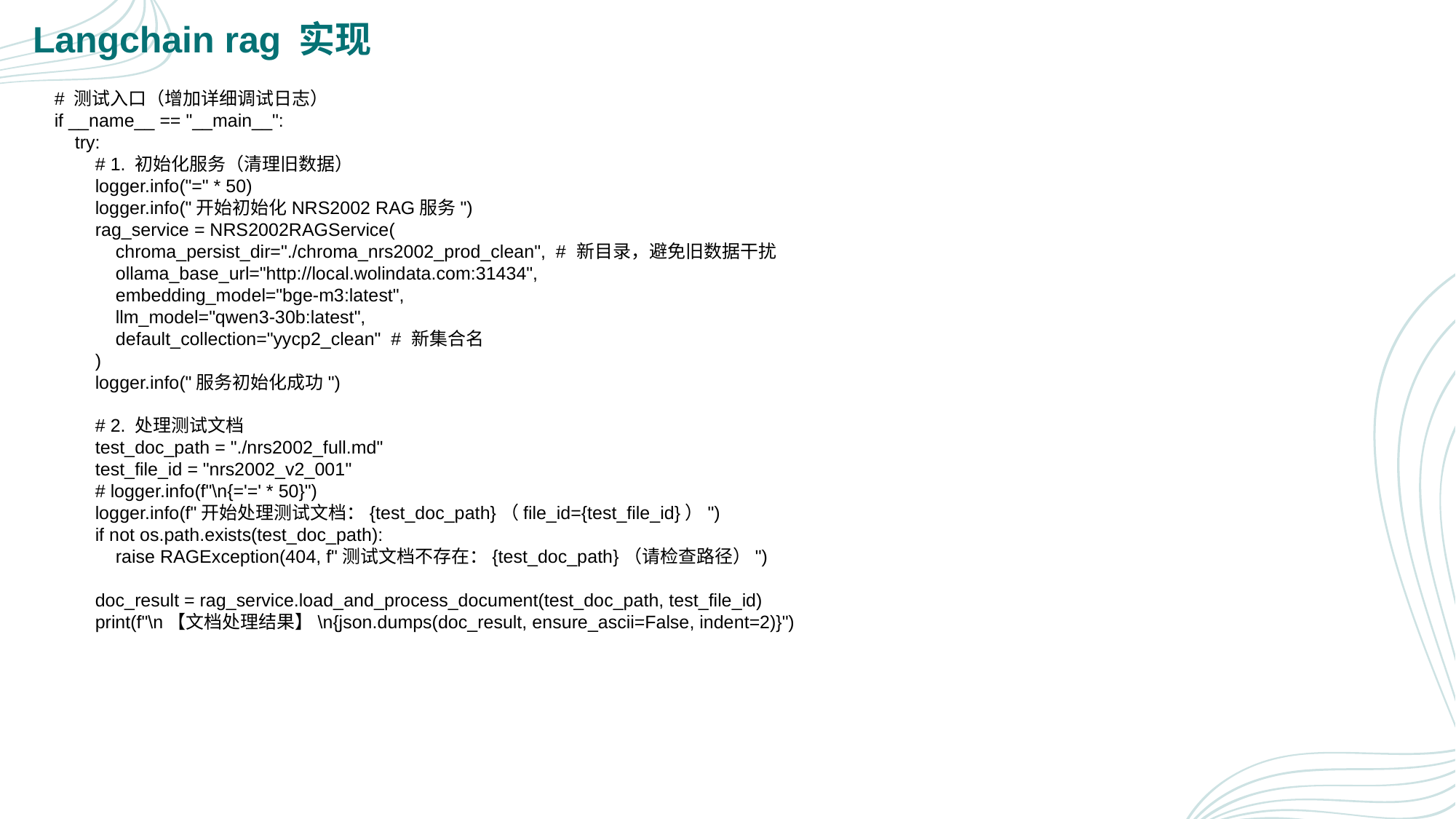

Langchain rag 实现

# 测试入口（增加详细调试日志）
if __name__ == "__main__":
    try:
        # 1. 初始化服务（清理旧数据）
        logger.info("=" * 50)
        logger.info("开始初始化NRS2002 RAG服务")
        rag_service = NRS2002RAGService(
            chroma_persist_dir="./chroma_nrs2002_prod_clean",  # 新目录，避免旧数据干扰
            ollama_base_url="http://local.wolindata.com:31434",
            embedding_model="bge-m3:latest",
            llm_model="qwen3-30b:latest",
            default_collection="yycp2_clean"  # 新集合名
        )
        logger.info("服务初始化成功")

        # 2. 处理测试文档
        test_doc_path = "./nrs2002_full.md"
        test_file_id = "nrs2002_v2_001"
        # logger.info(f"\n{='=' * 50}")
        logger.info(f"开始处理测试文档：{test_doc_path}（file_id={test_file_id}）")
        if not os.path.exists(test_doc_path):
            raise RAGException(404, f"测试文档不存在：{test_doc_path}（请检查路径）")

        doc_result = rag_service.load_and_process_document(test_doc_path, test_file_id)
        print(f"\n【文档处理结果】\n{json.dumps(doc_result, ensure_ascii=False, indent=2)}")